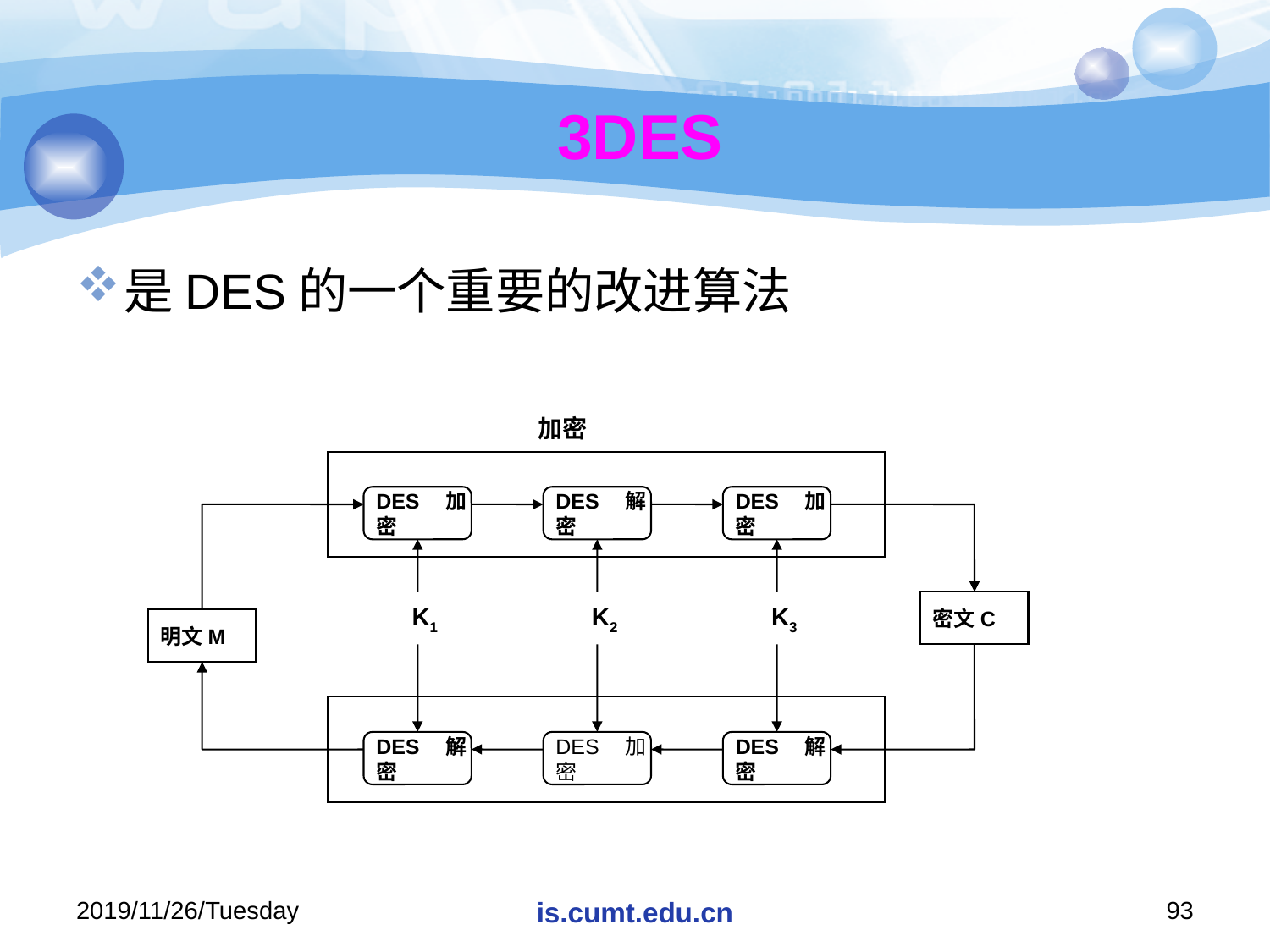

# 3DES
是DES的一个重要的改进算法
加密

DES加密

DES解密

DES加密

K1

K2

K3

密文C
明文M

DES解密

DES加密

DES解密

2019/11/26/Tuesday
is.cumt.edu.cn
93